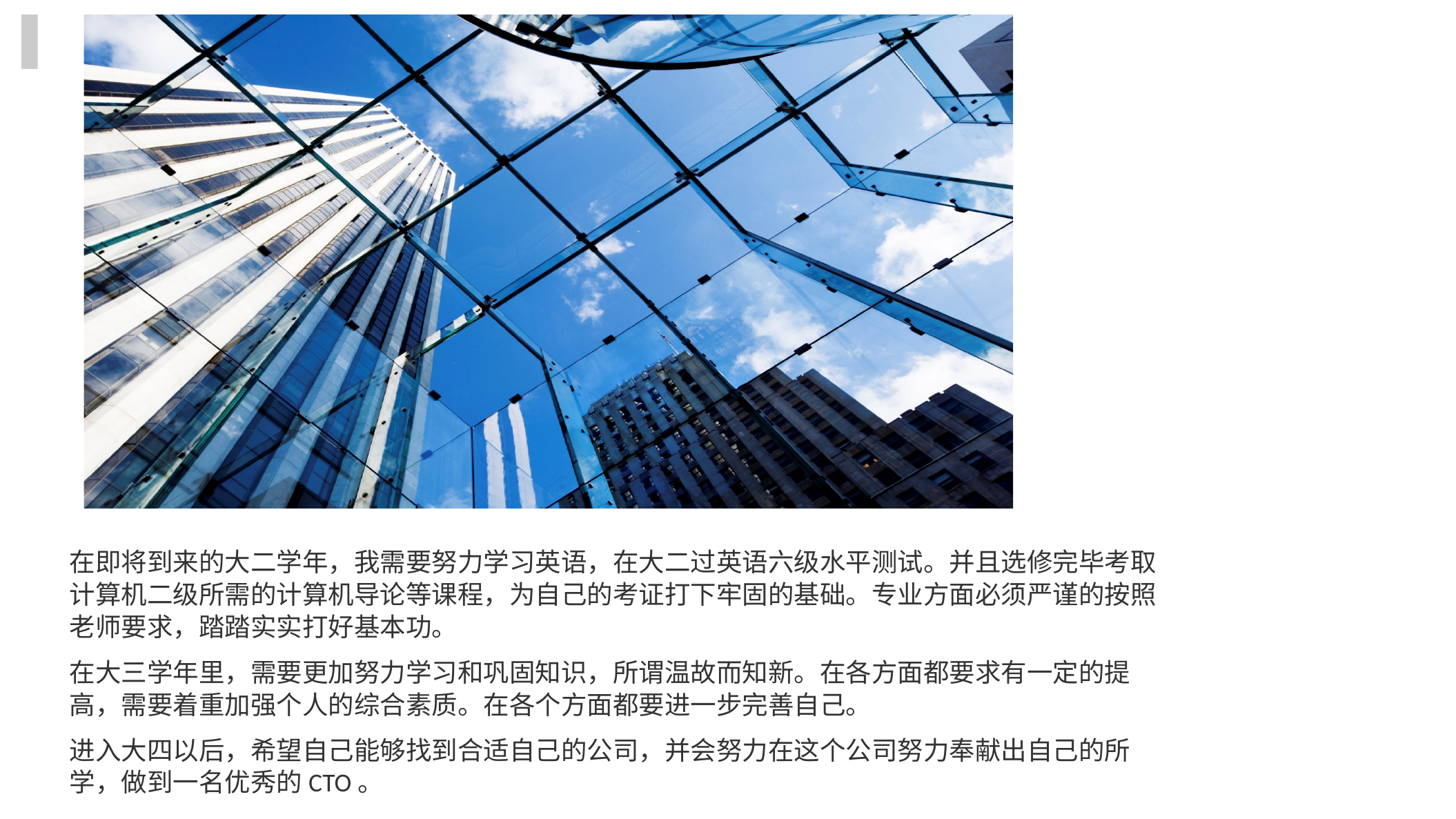

请替换文字内容
在即将到来的大二学年，我需要努力学习英语，在大二过英语六级水平测试。并且选修完毕考取计算机二级所需的计算机导论等课程，为自己的考证打下牢固的基础。专业方面必须严谨的按照老师要求，踏踏实实打好基本功。
在大三学年里，需要更加努力学习和巩固知识，所谓温故而知新。在各方面都要求有一定的提高，需要着重加强个人的综合素质。在各个方面都要进一步完善自己。
进入大四以后，希望自己能够找到合适自己的公司，并会努力在这个公司努力奉献出自己的所学，做到一名优秀的CTO。